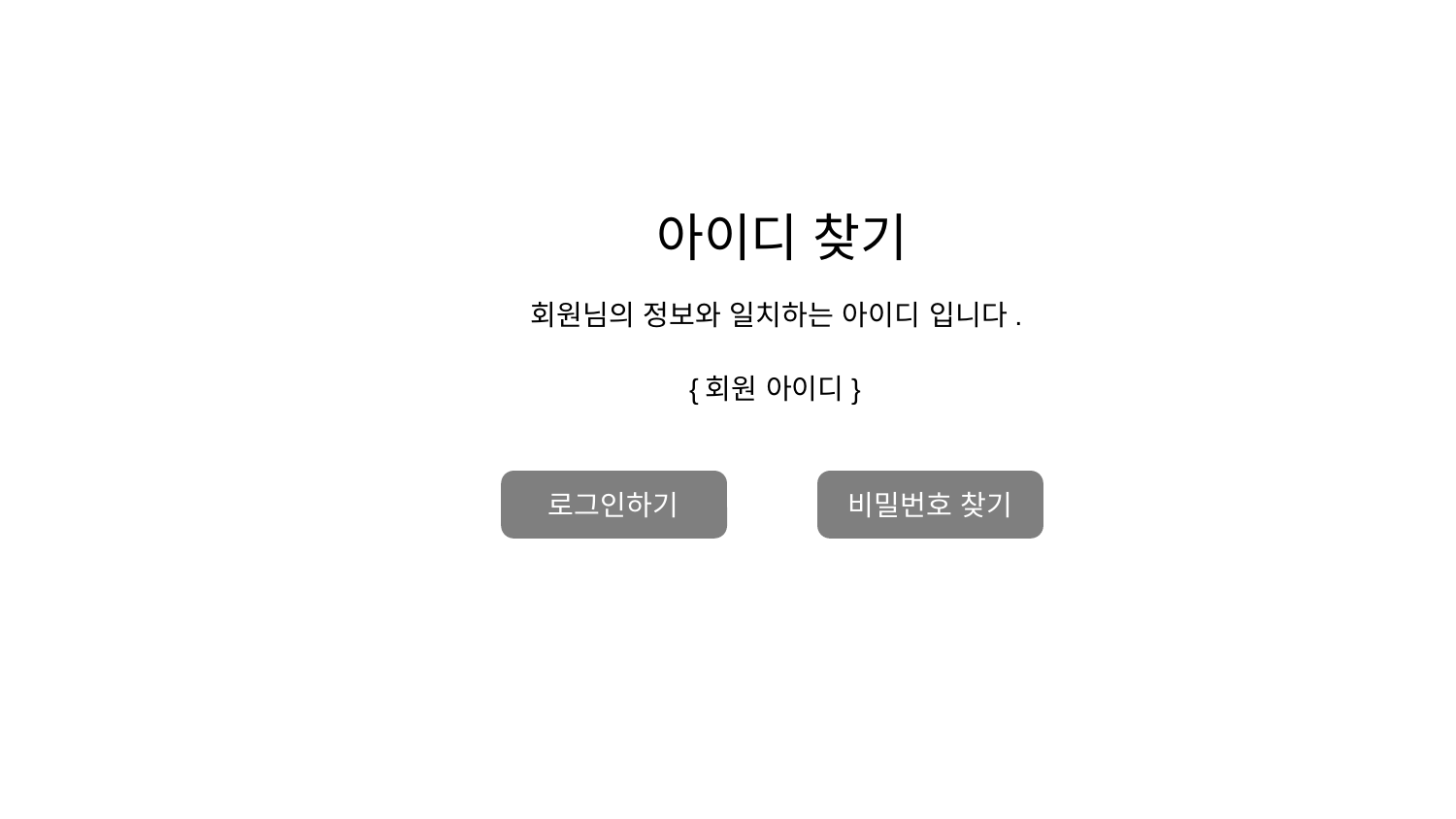

# 아이디 찾기
회원님의 정보와 일치하는 아이디 입니다.
{회원 아이디}
로그인하기
비밀번호 찾기